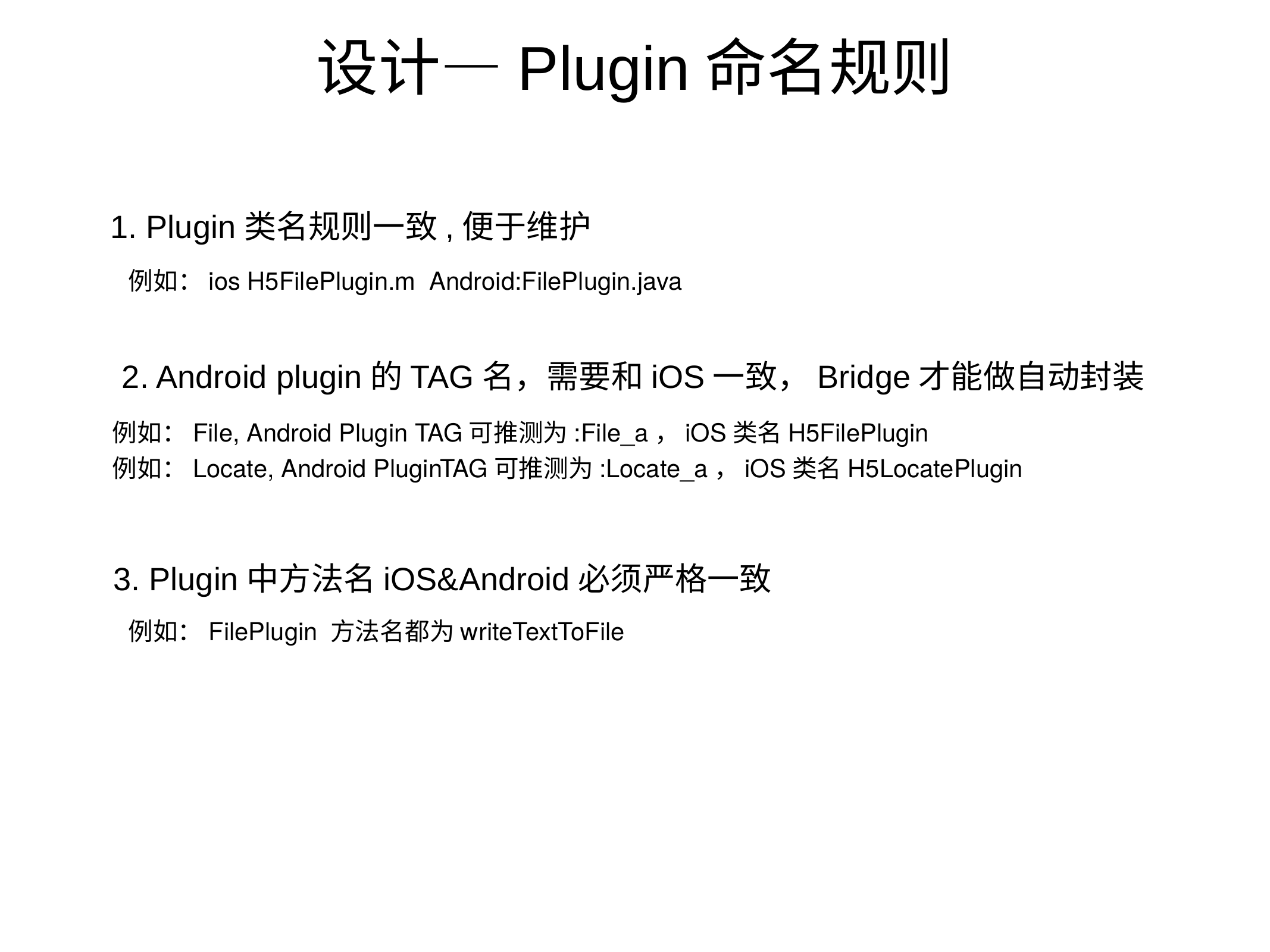

# 设计—Plugin命名规则
1. Plugin类名规则一致,便于维护
例如：ios H5FilePlugin.m  Android:FilePlugin.java
2. Android plugin的TAG名，需要和iOS一致，Bridge才能做自动封装
例如：File, Android Plugin TAG可推测为:File_a，iOS类名H5FilePlugin
例如：Locate, Android PluginTAG可推测为:Locate_a，iOS类名H5LocatePlugin
3. Plugin中方法名iOS&Android必须严格一致
例如：FilePlugin 方法名都为writeTextToFile